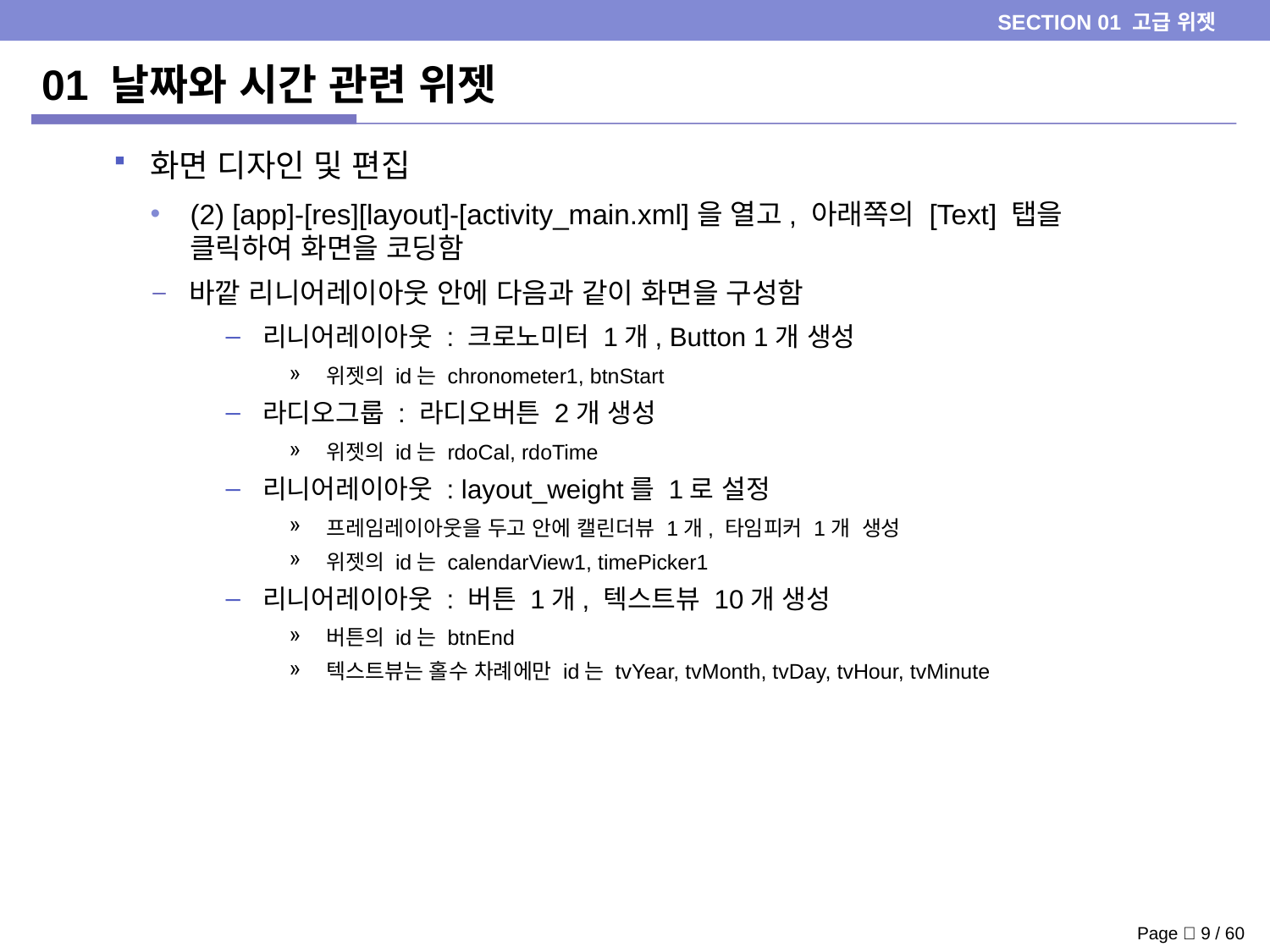

SECTION 01 고급 위젯
# 01 날짜와 시간 관련 위젯
화면 디자인 및 편집
(2) [app]-[res][layout]-[activity_main.xml]을 열고, 아래쪽의 [Text] 탭을 클릭하여 화면을 코딩함
바깥 리니어레이아웃 안에 다음과 같이 화면을 구성함
리니어레이아웃 : 크로노미터 1개, Button 1개 생성
위젯의 id는 chronometer1, btnStart
라디오그룹 : 라디오버튼 2개 생성
위젯의 id는 rdoCal, rdoTime
리니어레이아웃 : layout_weight를 1로 설정
프레임레이아웃을 두고 안에 캘린더뷰 1개, 타임피커 1개  생성
위젯의 id는 calendarView1, timePicker1
리니어레이아웃 : 버튼 1개, 텍스트뷰 10개 생성
버튼의 id는 btnEnd
텍스트뷰는 홀수 차례에만 id는 tvYear, tvMonth, tvDay, tvHour, tvMinute